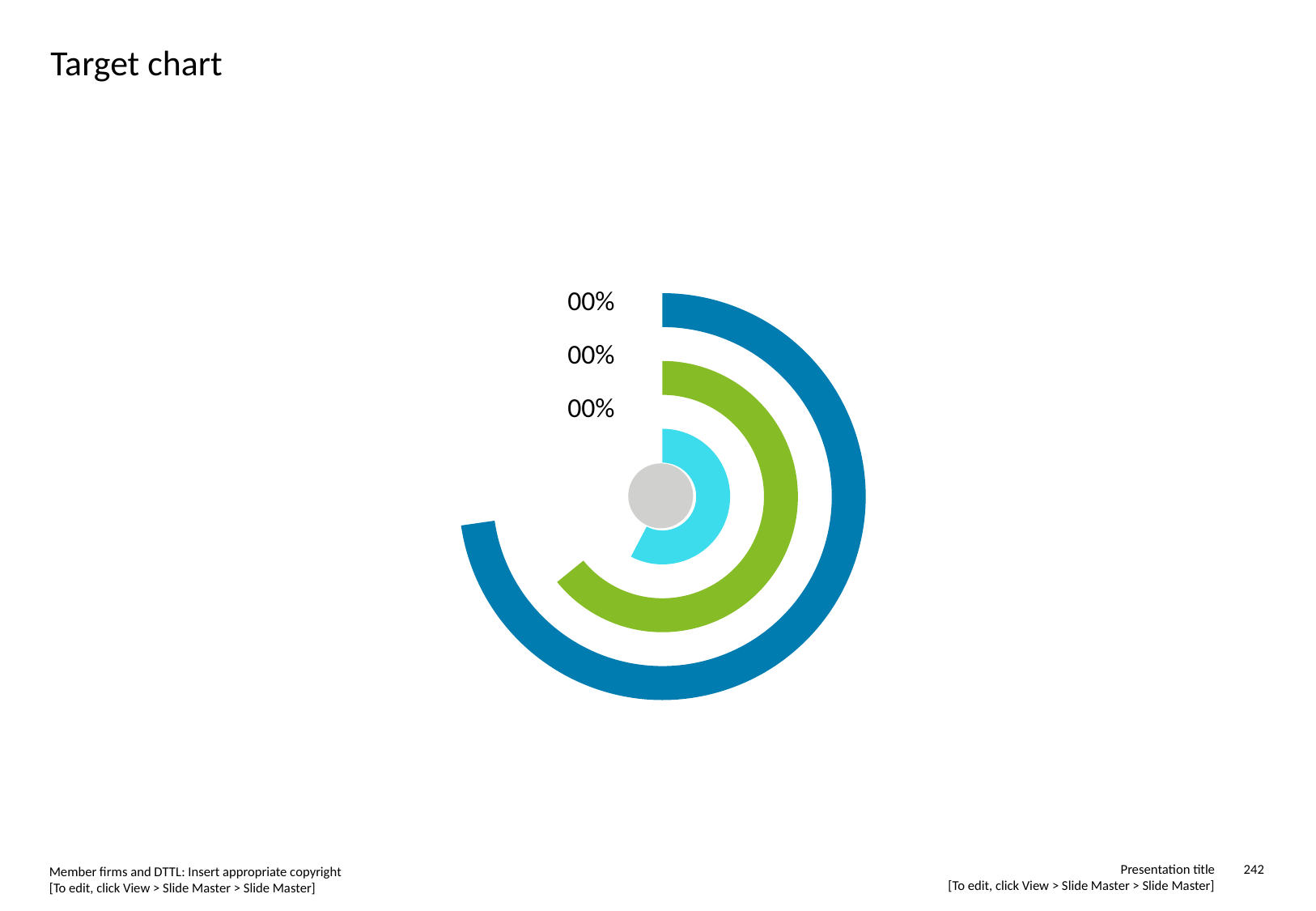

# Target chart

### Chart

| Category | a | 辅助 | b | 辅助2 | c |
|---|---|---|---|---|---|
| Part1 | 94.0 | None | 102.0 | None | 96.0 |
| Part2 | 69.0 | None | 57.0 | None | 36.0 |
00%
00%
00%